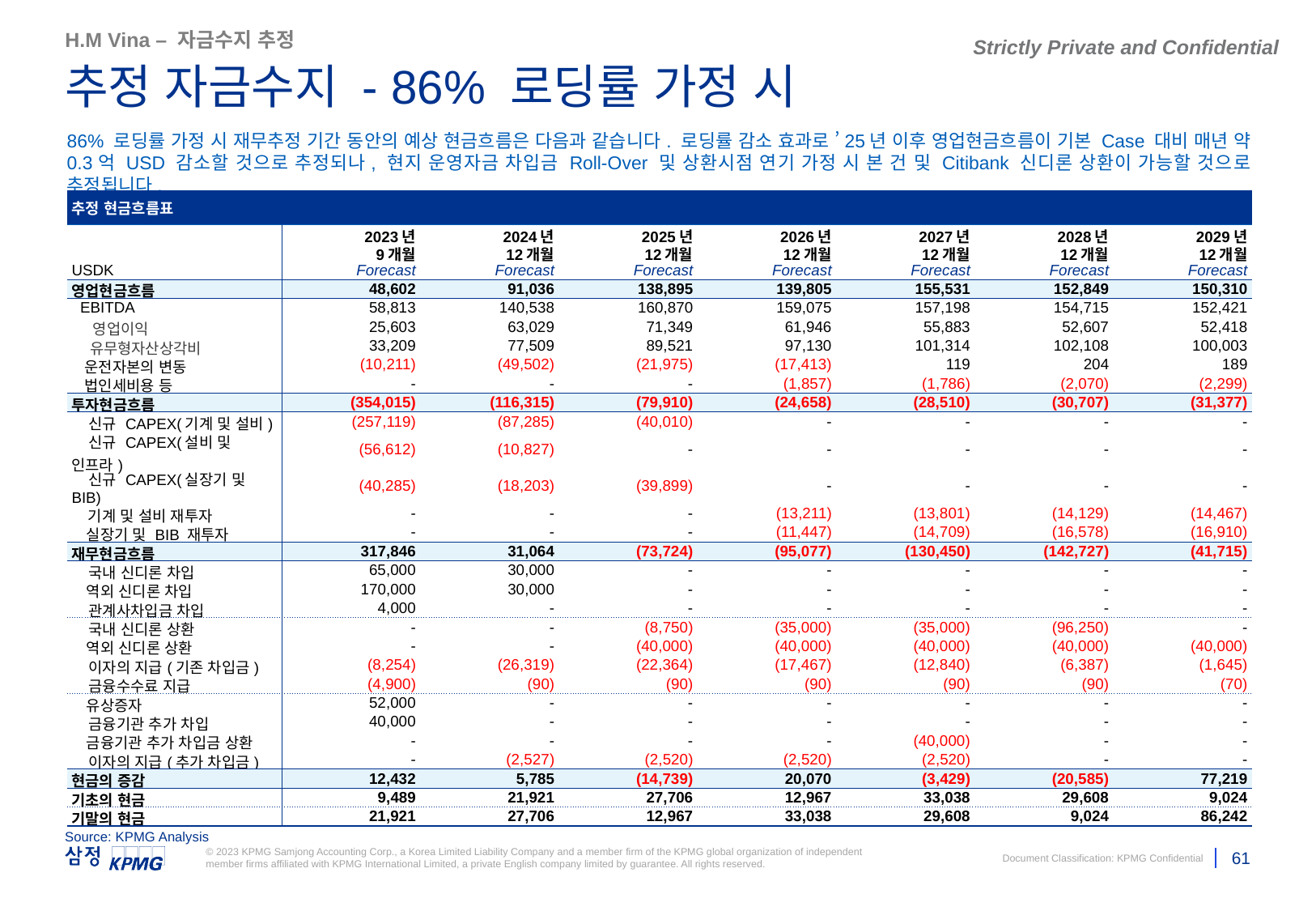

H.M Vina – 자금수지 추정
추정 자금수지 - 86% 로딩률 가정 시
86% 로딩률 가정 시 재무추정 기간 동안의 예상 현금흐름은 다음과 같습니다. 로딩률 감소 효과로 ’25년 이후 영업현금흐름이 기본 Case 대비 매년 약 0.3억 USD 감소할 것으로 추정되나, 현지 운영자금 차입금 Roll-Over 및 상환시점 연기 가정 시 본 건 및 Citibank 신디론 상환이 가능할 것으로 추정됩니다.
| 추정 현금흐름표 |  |  |  |  |  |  |  |
| --- | --- | --- | --- | --- | --- | --- | --- |
|  | 2023년 | 2024년 | 2025년 | 2026년 | 2027년 | 2028년 | 2029년 |
|  | 9개월 | 12개월 | 12개월 | 12개월 | 12개월 | 12개월 | 12개월 |
| USDK | Forecast | Forecast | Forecast | Forecast | Forecast | Forecast | Forecast |
| 영업현금흐름 | 48,602 | 91,036 | 138,895 | 139,805 | 155,531 | 152,849 | 150,310 |
| EBITDA | 58,813 | 140,538 | 160,870 | 159,075 | 157,198 | 154,715 | 152,421 |
| 영업이익 | 25,603 | 63,029 | 71,349 | 61,946 | 55,883 | 52,607 | 52,418 |
| 유무형자산상각비 | 33,209 | 77,509 | 89,521 | 97,130 | 101,314 | 102,108 | 100,003 |
| 운전자본의 변동 | (10,211) | (49,502) | (21,975) | (17,413) | 119 | 204 | 189 |
| 법인세비용 등 | - | - | - | (1,857) | (1,786) | (2,070) | (2,299) |
| 투자현금흐름 | (354,015) | (116,315) | (79,910) | (24,658) | (28,510) | (30,707) | (31,377) |
| 신규 CAPEX(기계 및 설비) | (257,119) | (87,285) | (40,010) | - | - | - | - |
| 신규 CAPEX(설비 및 인프라) | (56,612) | (10,827) | - | - | - | - | - |
| 신규 CAPEX(실장기 및 BIB) | (40,285) | (18,203) | (39,899) | - | - | - | - |
| 기계 및 설비 재투자 | - | - | - | (13,211) | (13,801) | (14,129) | (14,467) |
| 실장기 및 BIB 재투자 | - | - | - | (11,447) | (14,709) | (16,578) | (16,910) |
| 재무현금흐름 | 317,846 | 31,064 | (73,724) | (95,077) | (130,450) | (142,727) | (41,715) |
| 국내 신디론 차입 | 65,000 | 30,000 | - | - | - | - | - |
| 역외 신디론 차입 | 170,000 | 30,000 | - | - | - | - | - |
| 관계사차입금 차입 | 4,000 | - | - | - | - | - | - |
| 국내 신디론 상환 | - | - | (8,750) | (35,000) | (35,000) | (96,250) | - |
| 역외 신디론 상환 | - | - | (40,000) | (40,000) | (40,000) | (40,000) | (40,000) |
| 이자의 지급(기존 차입금) | (8,254) | (26,319) | (22,364) | (17,467) | (12,840) | (6,387) | (1,645) |
| 금융수수료 지급 | (4,900) | (90) | (90) | (90) | (90) | (90) | (70) |
| 유상증자 | 52,000 | - | - | - | - | - | - |
| 금융기관 추가 차입 | 40,000 | - | - | - | - | - | - |
| 금융기관 추가 차입금 상환 | - | - | - | - | (40,000) | - | - |
| 이자의 지급(추가 차입금) | - | (2,527) | (2,520) | (2,520) | (2,520) | - | - |
| 현금의 증감 | 12,432 | 5,785 | (14,739) | 20,070 | (3,429) | (20,585) | 77,219 |
| 기초의 현금 | 9,489 | 21,921 | 27,706 | 12,967 | 33,038 | 29,608 | 9,024 |
| 기말의 현금 | 21,921 | 27,706 | 12,967 | 33,038 | 29,608 | 9,024 | 86,242 |
Source: KPMG Analysis